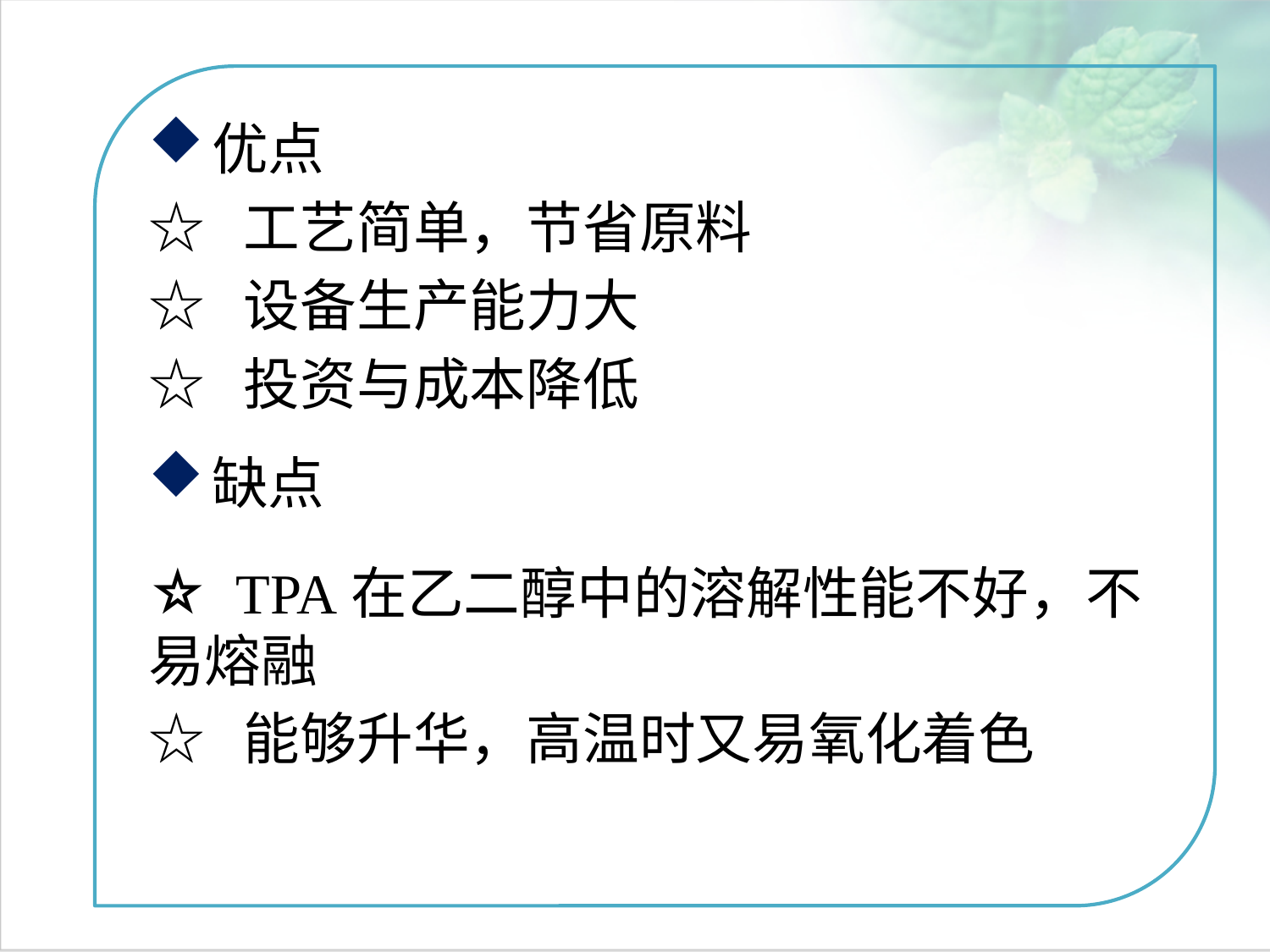

优点
☆  工艺简单，节省原料
☆  设备生产能力大
☆  投资与成本降低
缺点
☆  TPA在乙二醇中的溶解性能不好，不易熔融
☆  能够升华，高温时又易氧化着色
点击添加文本
点击添加文本
点击添加文本
点击添加文本